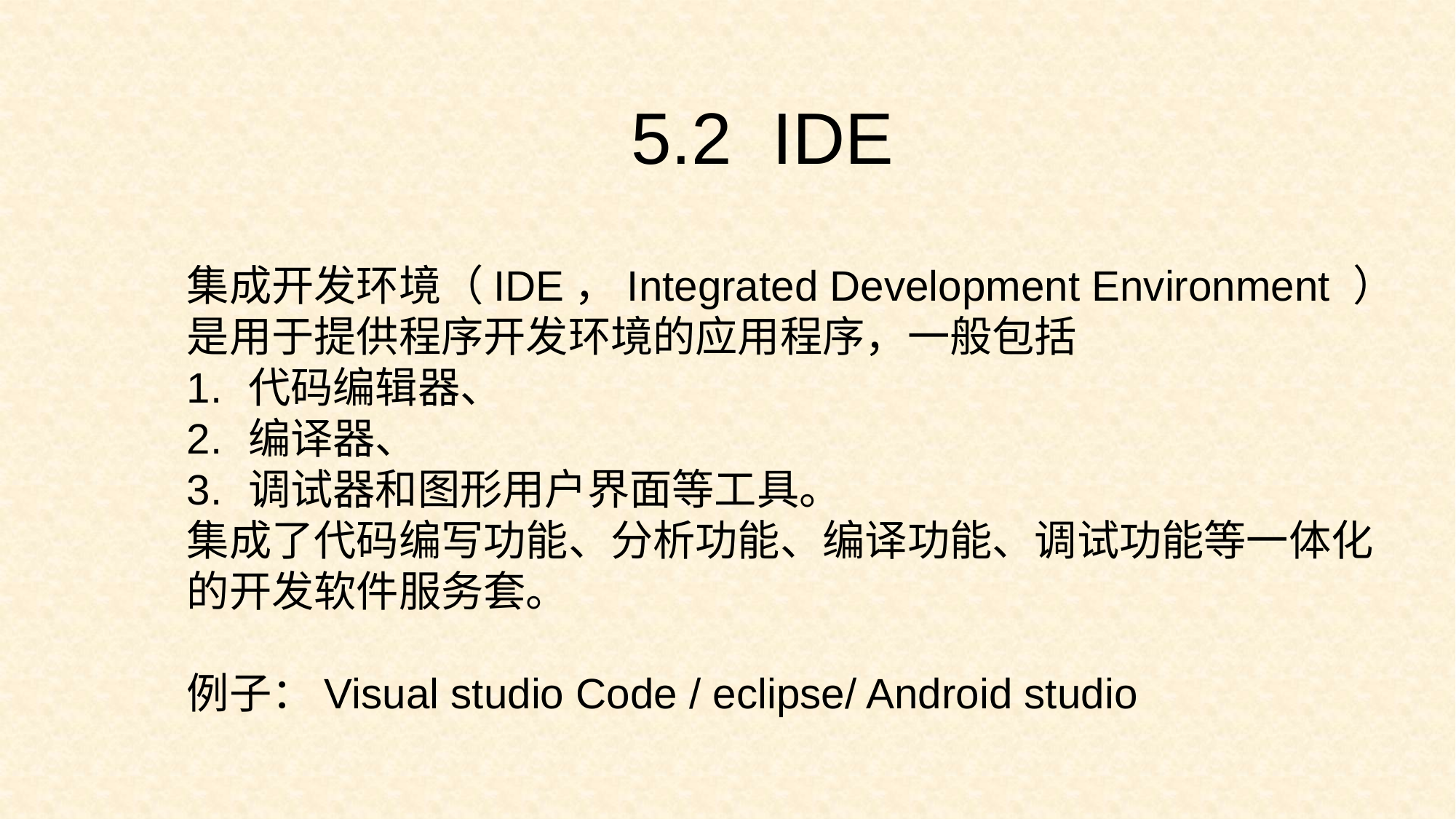

5.2  IDE
集成开发环境（IDE，Integrated Development Environment ）是用于提供程序开发环境的应用程序，一般包括
代码编辑器、
编译器、
调试器和图形用户界面等工具。
集成了代码编写功能、分析功能、编译功能、调试功能等一体化的开发软件服务套。

例子：Visual studio Code / eclipse/ Android studio